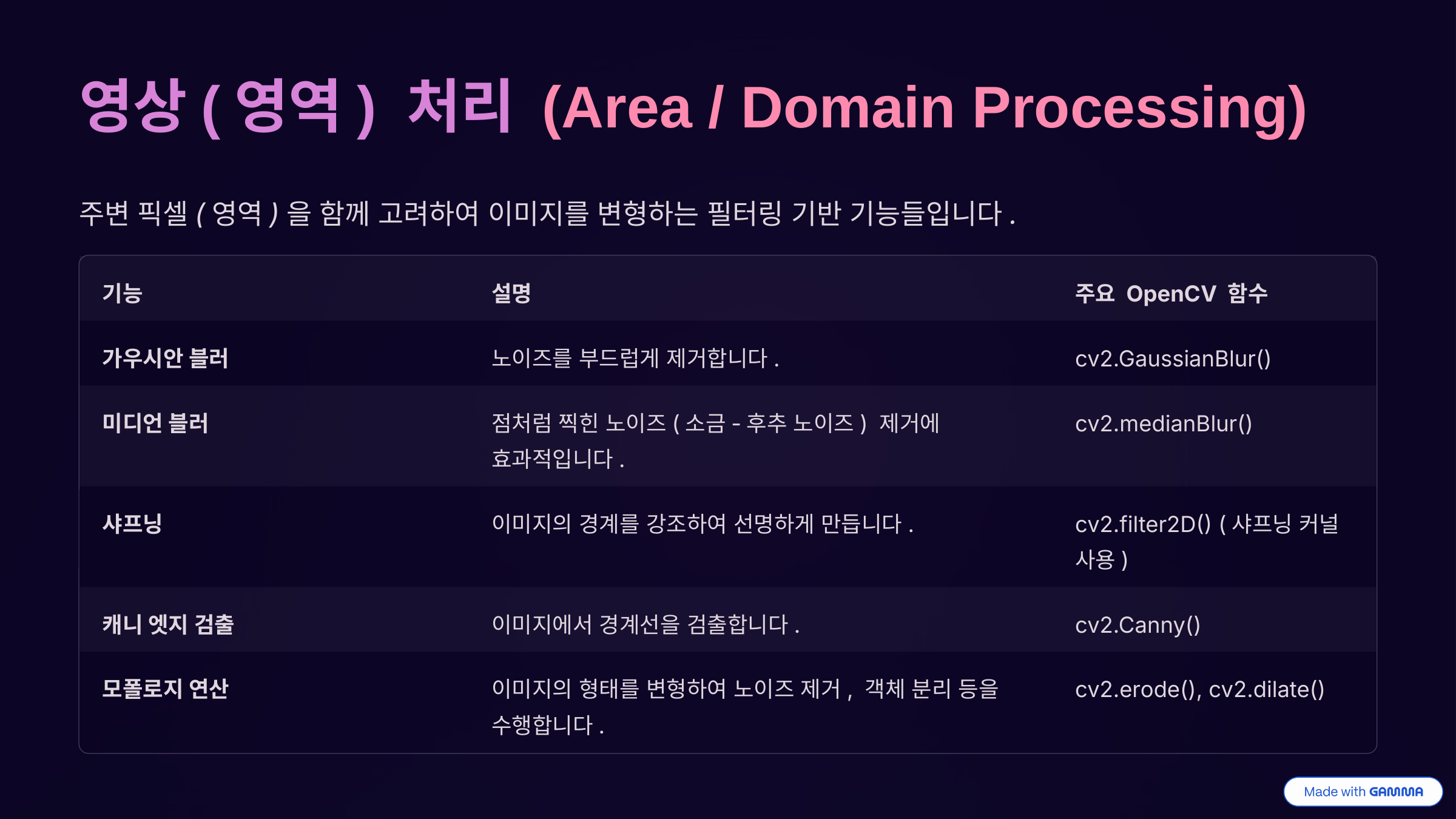

영상(영역) 처리 (Area / Domain Processing)
주변 픽셀(영역)을 함께 고려하여 이미지를 변형하는 필터링 기반 기능들입니다.

기능
설명
주요 OpenCV 함수

가우시안 블러
노이즈를 부드럽게 제거합니다.
cv2.GaussianBlur()

미디언 블러
점처럼 찍힌 노이즈(소금-후추 노이즈) 제거에 효과적입니다.
cv2.medianBlur()

샤프닝
이미지의 경계를 강조하여 선명하게 만듭니다.
cv2.filter2D() (샤프닝 커널 사용)

캐니 엣지 검출
이미지에서 경계선을 검출합니다.
cv2.Canny()

모폴로지 연산
이미지의 형태를 변형하여 노이즈 제거, 객체 분리 등을 수행합니다.
cv2.erode(), cv2.dilate()